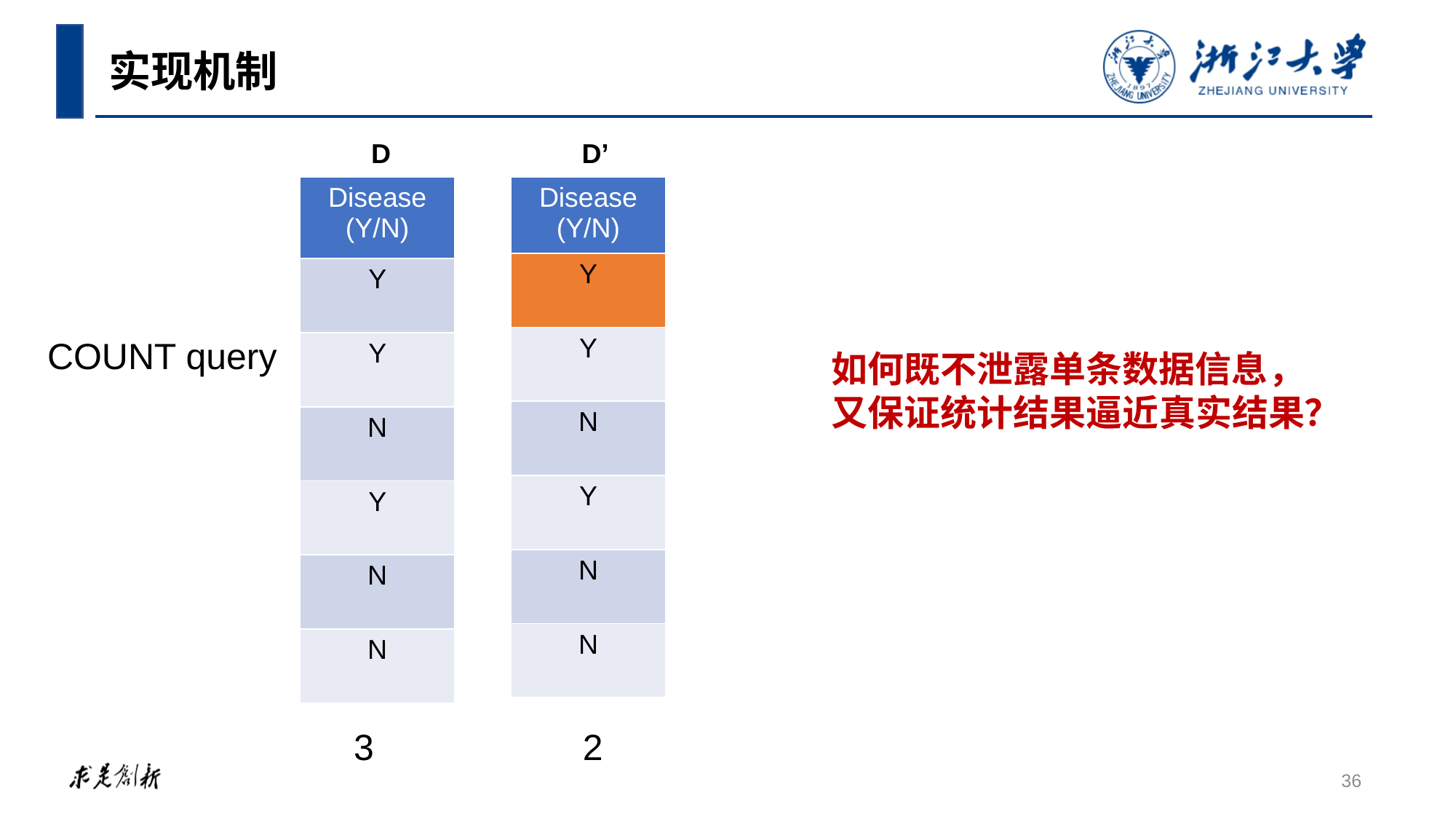

实现机制
D
D’
| Disease (Y/N) |
| --- |
| Y |
| Y |
| N |
| Y |
| N |
| N |
| Disease (Y/N) |
| --- |
| Y |
| Y |
| N |
| Y |
| N |
| N |
COUNT query
如何既不泄露单条数据信息，
又保证统计结果逼近真实结果？
2
3
36